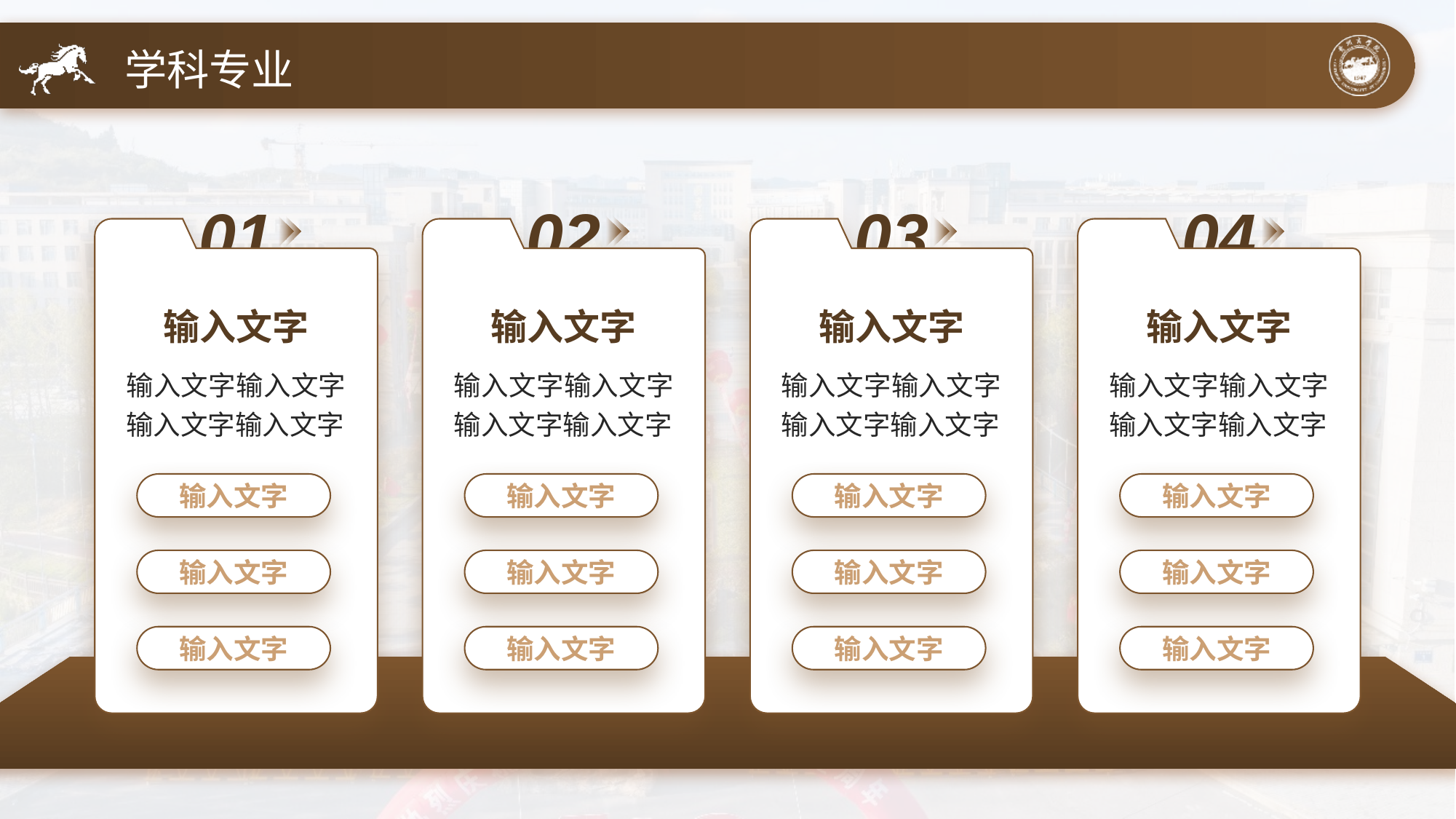

学科专业
01

输入文字
输入文字输入文字输入文字输入文字
输入文字
输入文字
输入文字
02

输入文字
输入文字输入文字输入文字输入文字
输入文字
输入文字
输入文字
03

输入文字
输入文字输入文字输入文字输入文字
输入文字
输入文字
输入文字
04

输入文字
输入文字输入文字输入文字输入文字
输入文字
输入文字
输入文字